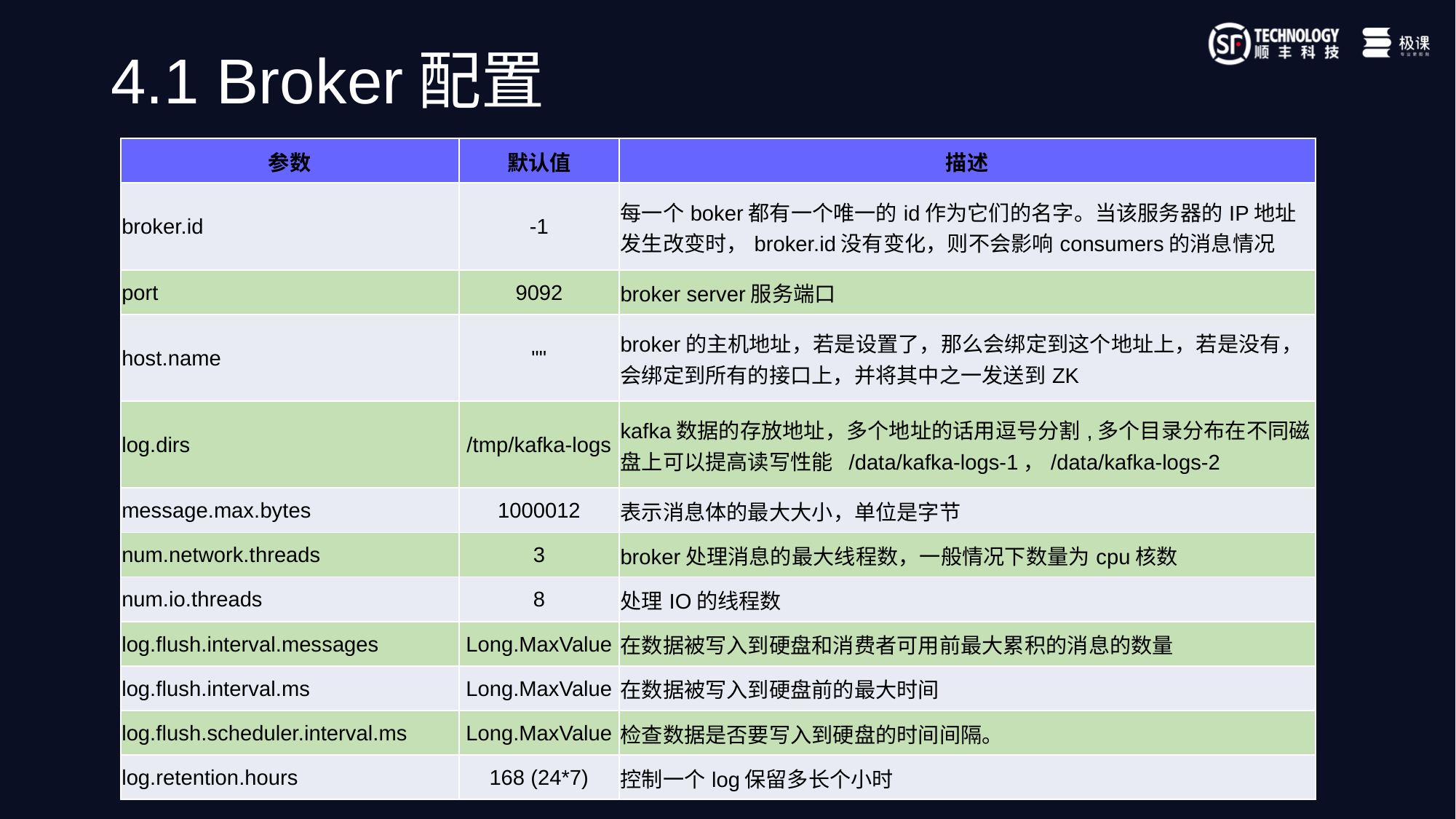

4.1 Broker配置
| 参数 | 默认值 | 描述 |
| --- | --- | --- |
| broker.id | -1 | 每一个boker都有一个唯一的id作为它们的名字。当该服务器的IP地址发生改变时，broker.id没有变化，则不会影响consumers的消息情况 |
| port | 9092 | broker server服务端口 |
| host.name | "" | broker的主机地址，若是设置了，那么会绑定到这个地址上，若是没有，会绑定到所有的接口上，并将其中之一发送到ZK |
| log.dirs | /tmp/kafka-logs | kafka数据的存放地址，多个地址的话用逗号分割,多个目录分布在不同磁盘上可以提高读写性能  /data/kafka-logs-1，/data/kafka-logs-2 |
| message.max.bytes | 1000012 | 表示消息体的最大大小，单位是字节 |
| num.network.threads | 3 | broker处理消息的最大线程数，一般情况下数量为cpu核数 |
| num.io.threads | 8 | 处理IO的线程数 |
| log.flush.interval.messages | Long.MaxValue | 在数据被写入到硬盘和消费者可用前最大累积的消息的数量 |
| log.flush.interval.ms | Long.MaxValue | 在数据被写入到硬盘前的最大时间 |
| log.flush.scheduler.interval.ms | Long.MaxValue | 检查数据是否要写入到硬盘的时间间隔。 |
| log.retention.hours | 168 (24\*7) | 控制一个log保留多长个小时 |